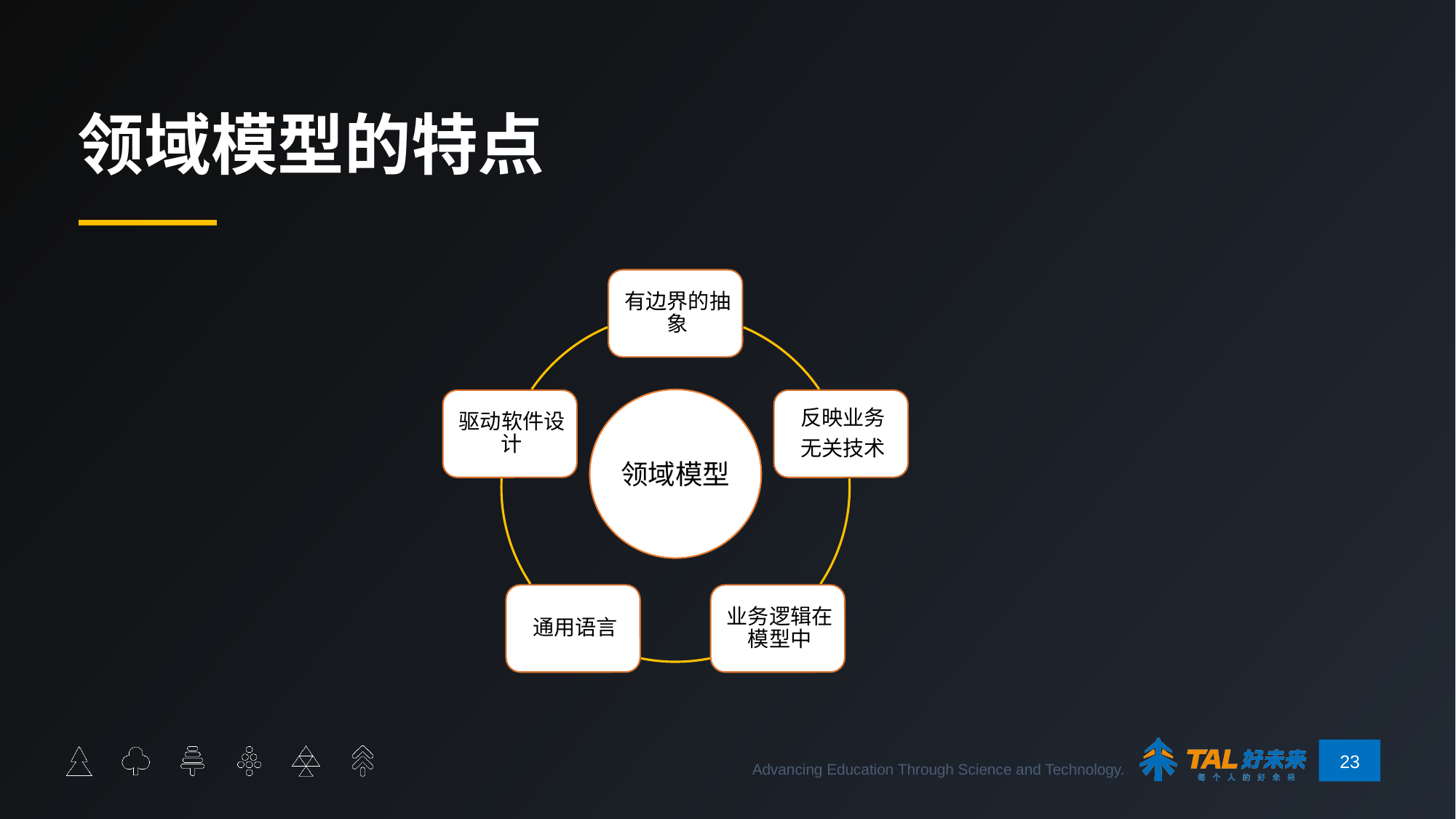

# 领域模型的特点

有边界的抽象
反映业务
无关技术
业务逻辑在模型中
通用语言
驱动软件设计
领域模型
23